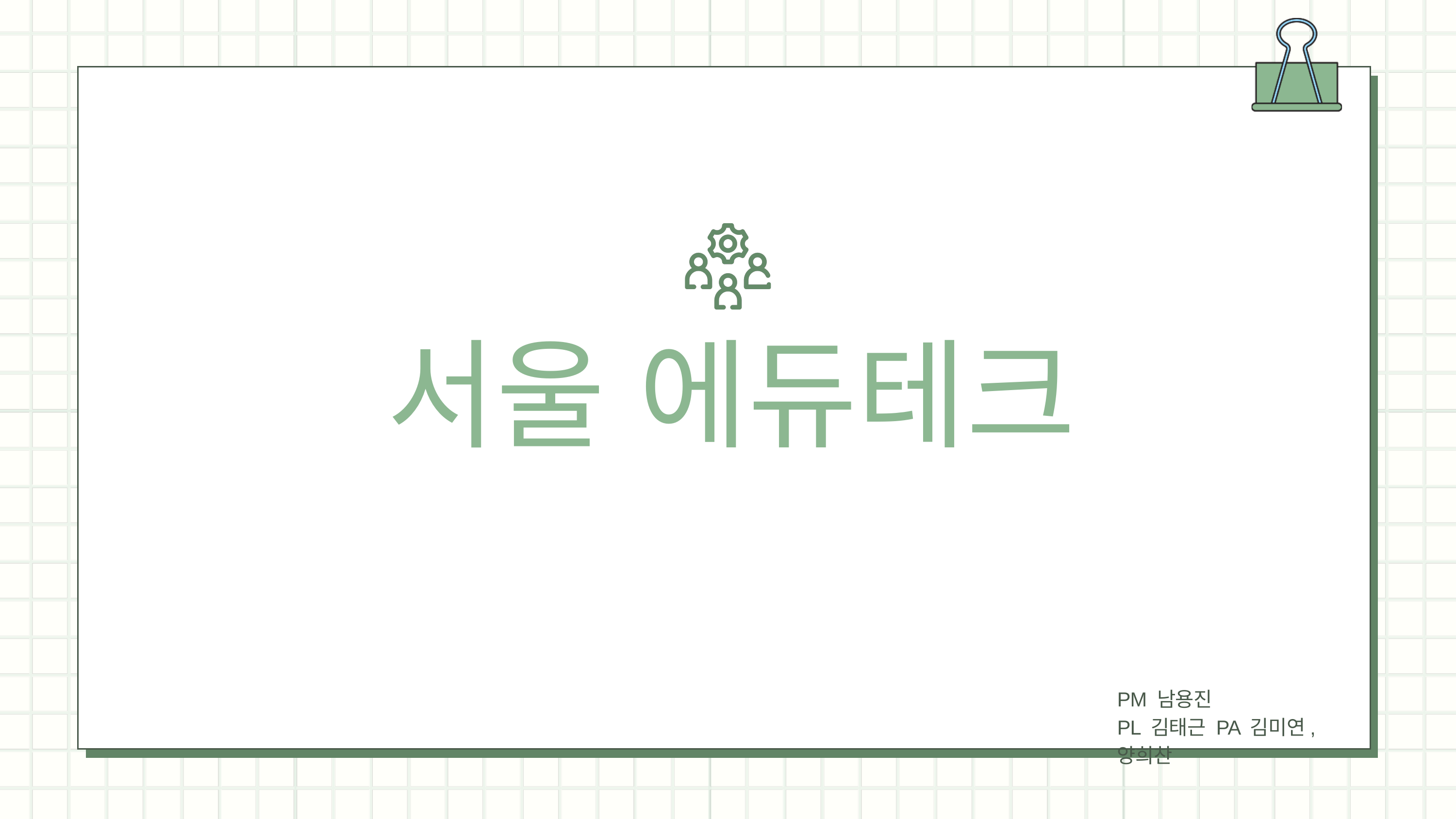

서울 에듀테크
PM 남용진
PL 김태근 PA 김미연, 양희찬